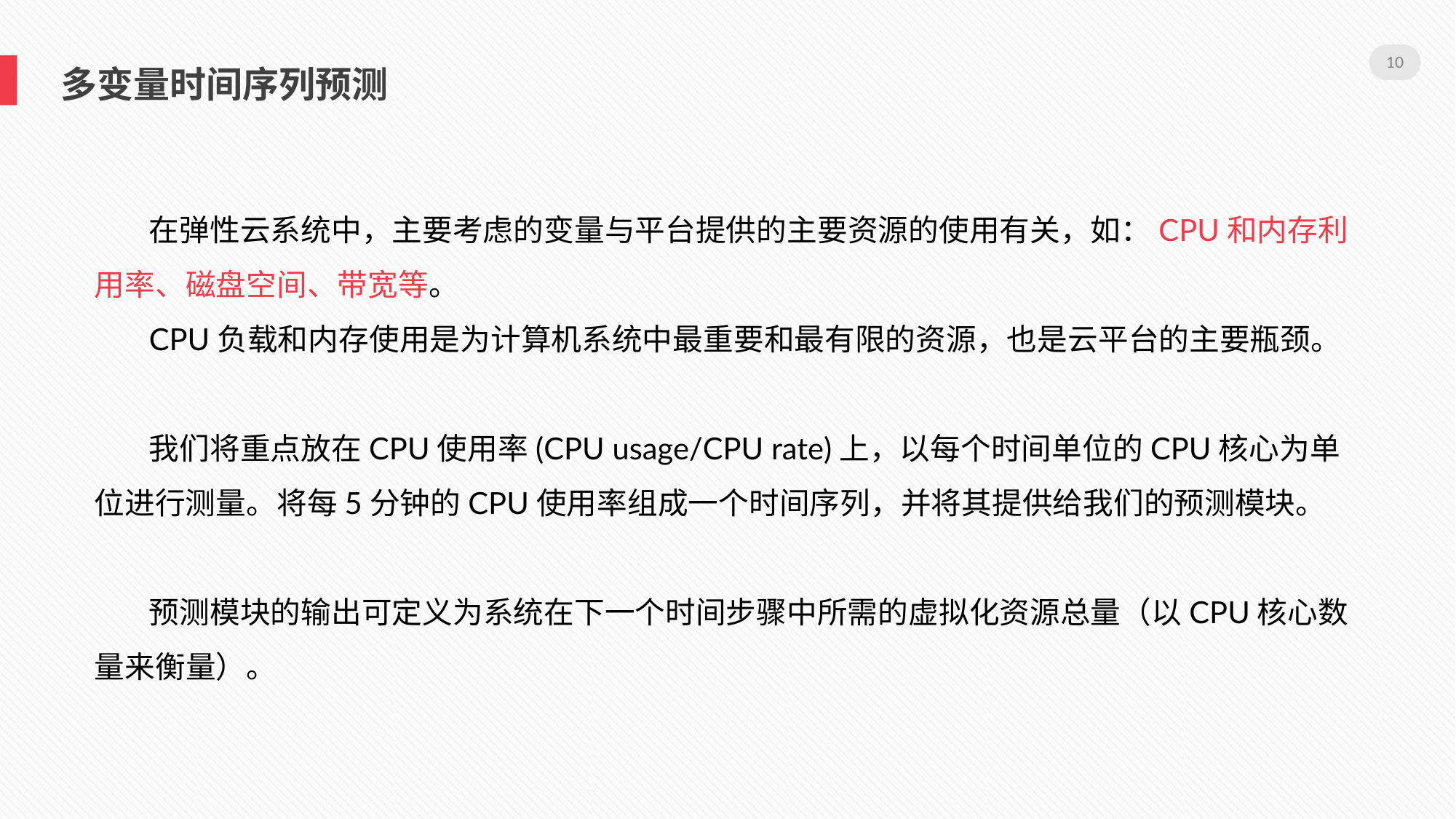

10
多变量时间序列预测
在弹性云系统中，主要考虑的变量与平台提供的主要资源的使用有关，如：CPU和内存利用率、磁盘空间、带宽等。
CPU负载和内存使用是为计算机系统中最重要和最有限的资源，也是云平台的主要瓶颈。

我们将重点放在CPU使用率(CPU usage/CPU rate)上，以每个时间单位的CPU核心为单位进行测量。将每5分钟的CPU使用率组成一个时间序列，并将其提供给我们的预测模块。

预测模块的输出可定义为系统在下一个时间步骤中所需的虚拟化资源总量（以CPU核心数量来衡量）。